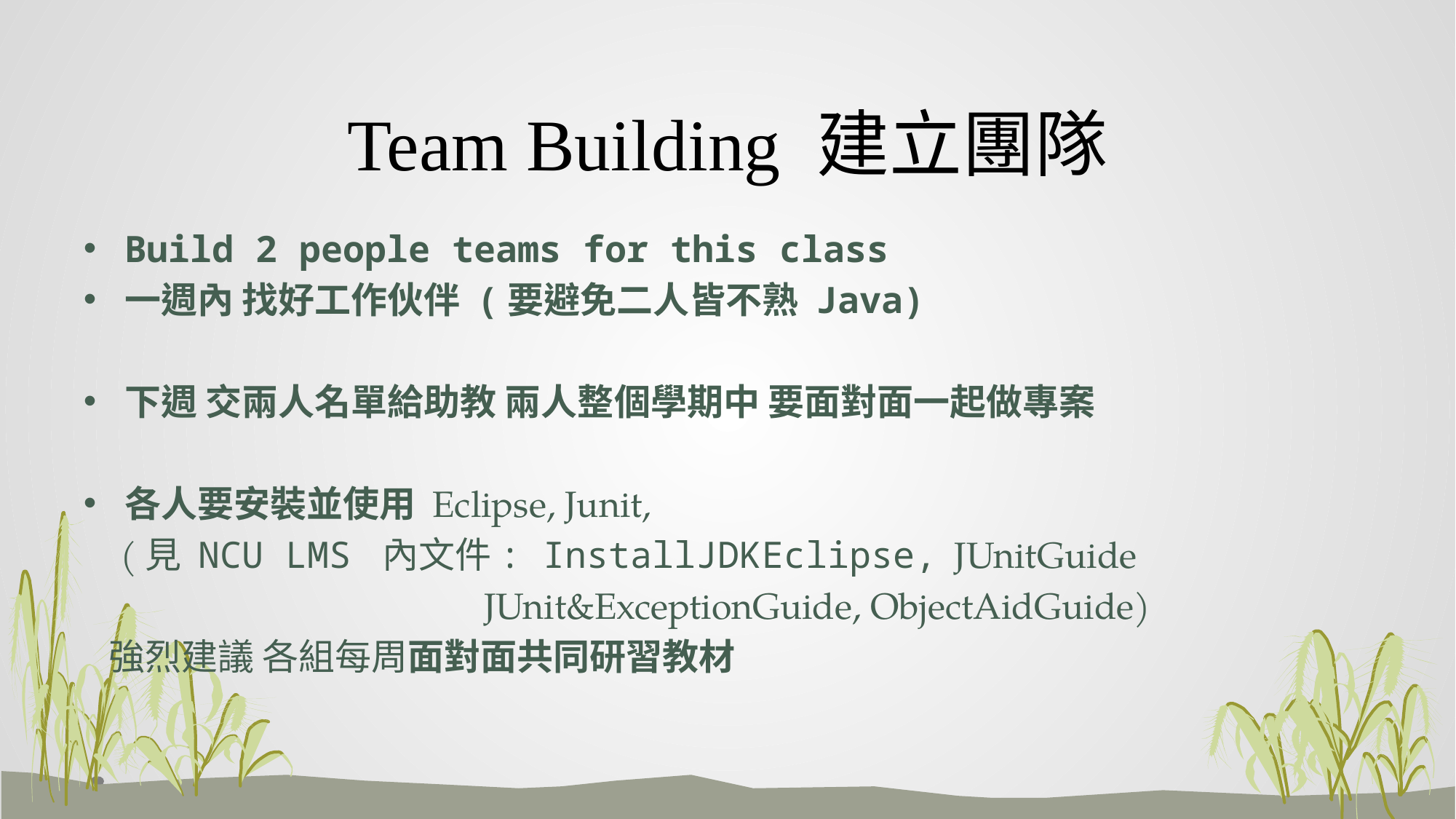

# Team Building 建立團隊
Build 2 people teams for this class
一週內 找好工作伙伴 (要避免二人皆不熟 Java)

下週 交兩人名單給助教 兩人整個學期中 要面對面一起做專案

各人要安裝並使用 Eclipse, Junit,
    (見 NCU LMS 內文件: InstallJDKEclipse,  JUnitGuide
                                            JUnit&ExceptionGuide, ObjectAidGuide)
  強烈建議 各組每周面對面共同研習教材